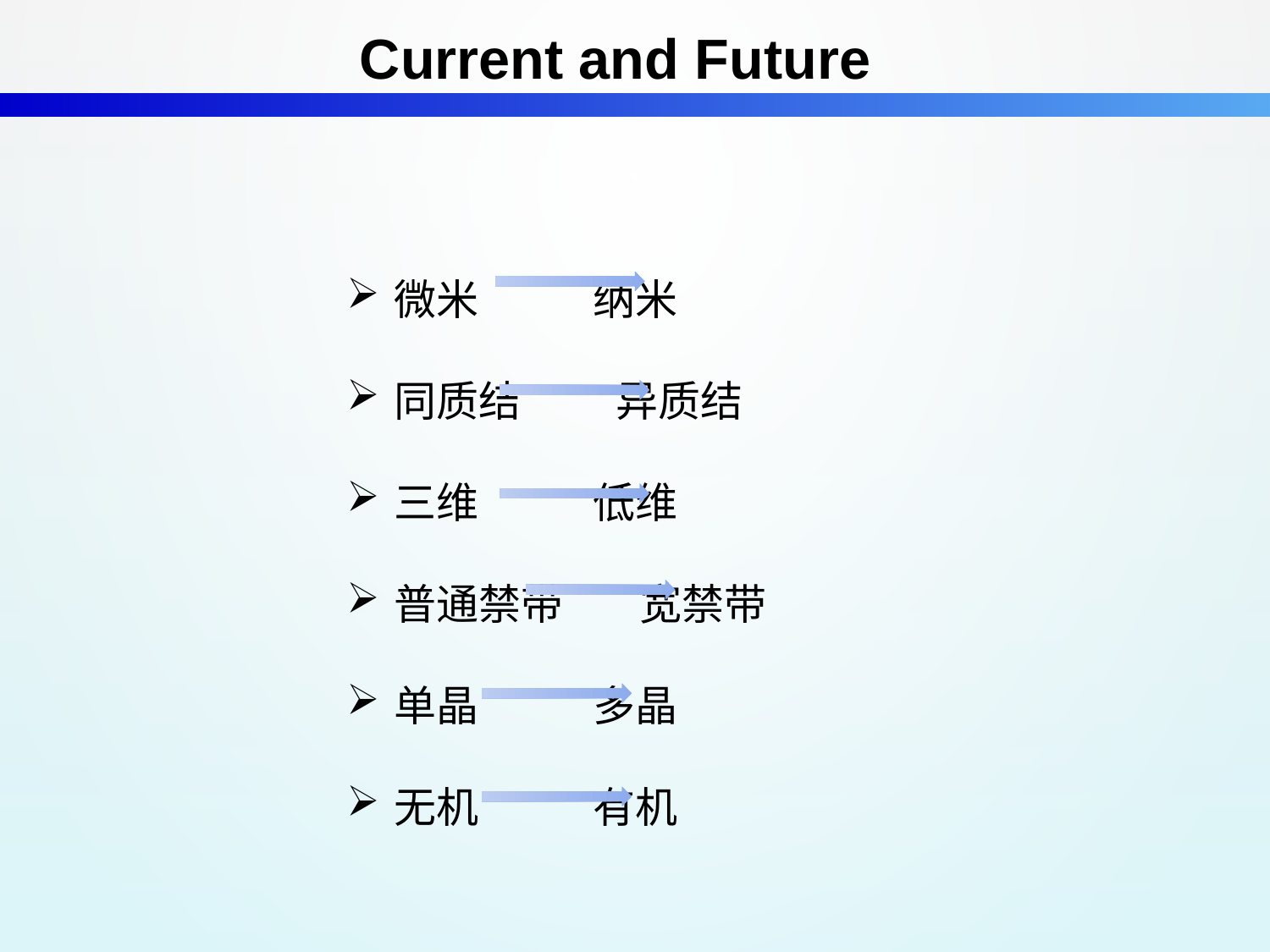

Current and Future
微米            纳米
同质结          异质结
三维            低维
普通禁带        宽禁带
单晶            多晶
无机            有机